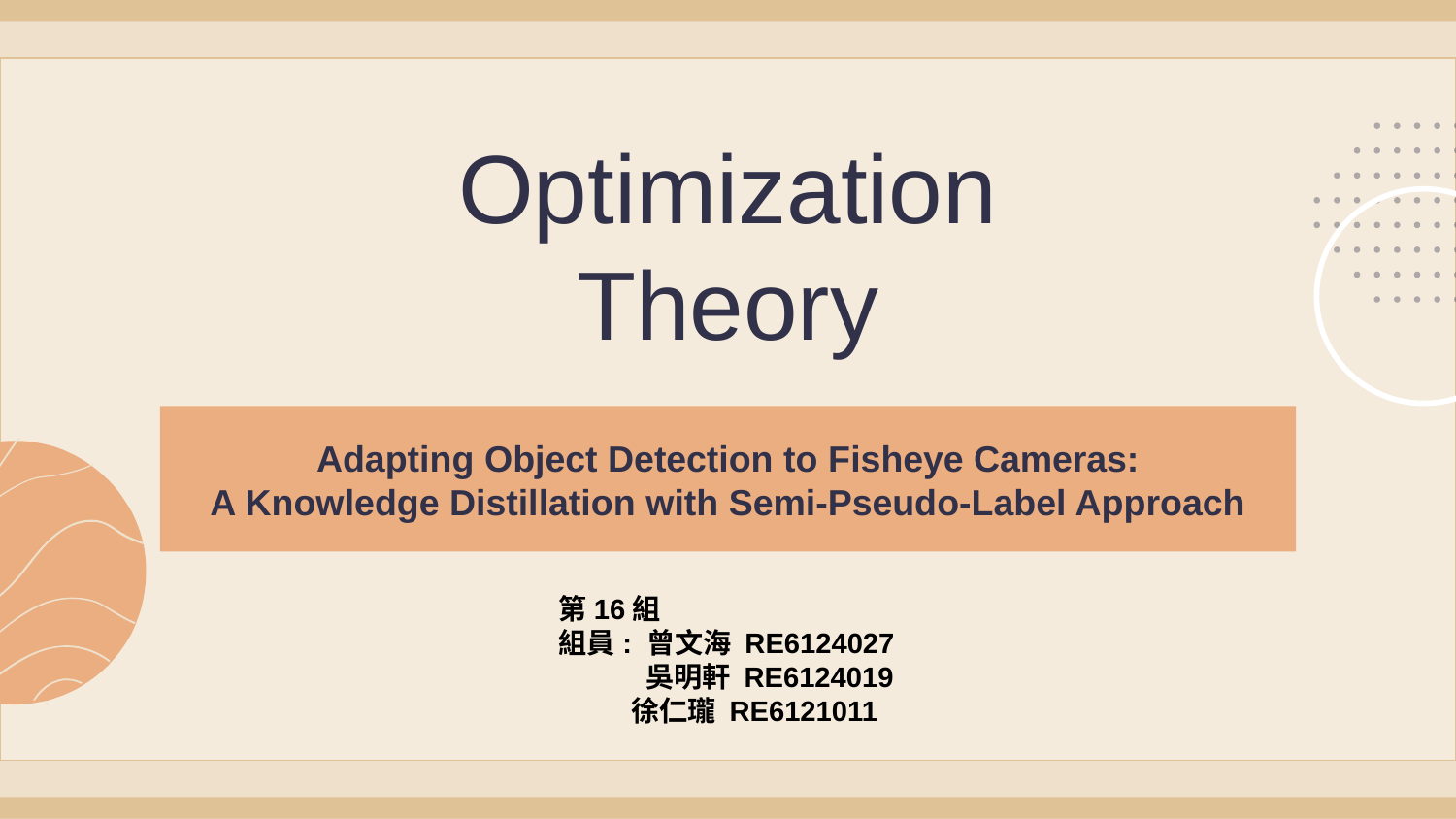

# Optimization Theory

Adapting Object Detection to Fisheye Cameras:
A Knowledge Distillation with Semi-Pseudo-Label Approach
第16組
組員: 曾文海 RE6124027
          吳明軒 RE6124019
          徐仁瓏 RE6121011